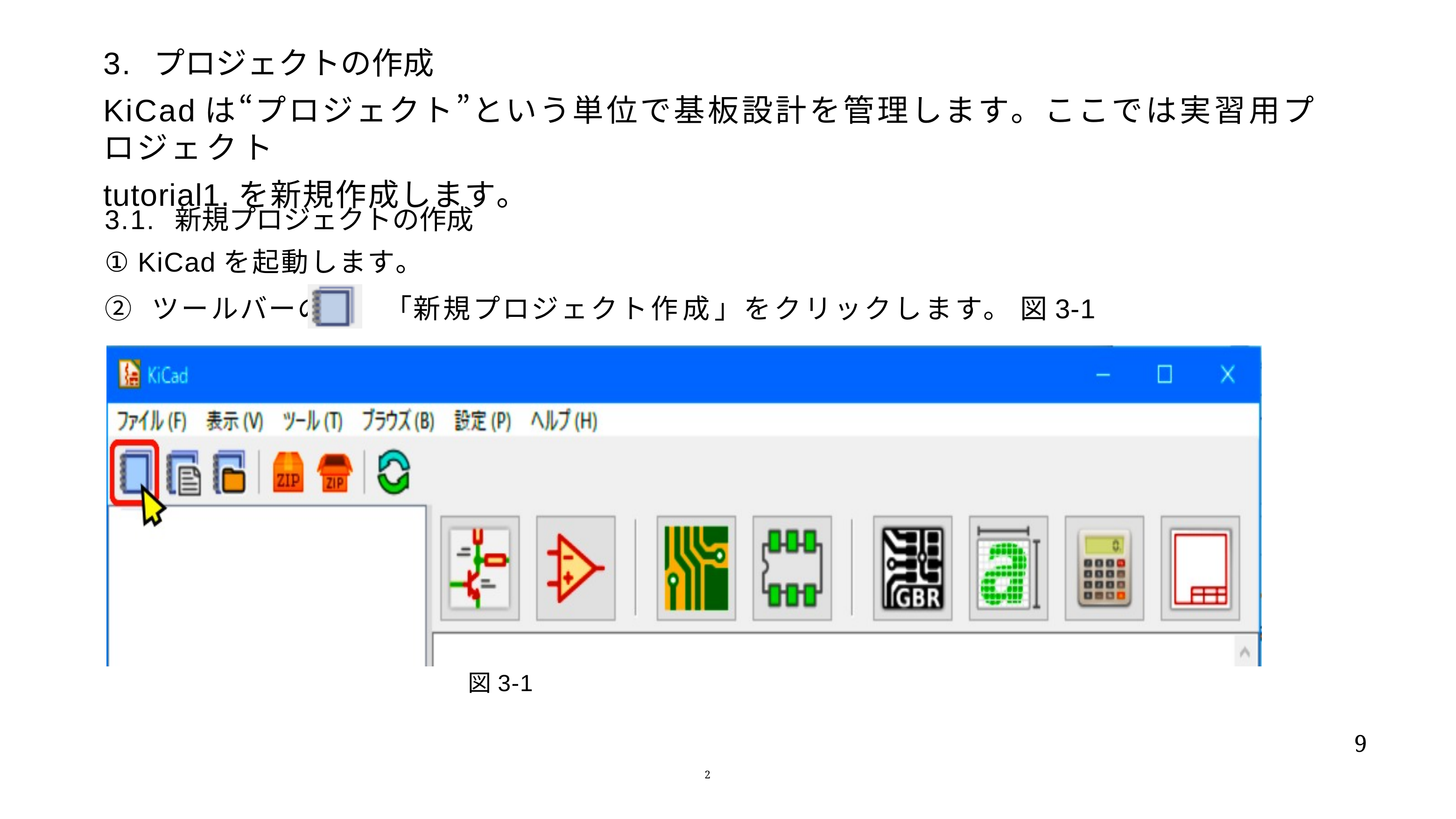

3. プロジェクトの作成
KiCadは“プロジェクト”という単位で基板設計を管理します。ここでは実習用プロジェクト
tutorial1.を新規作成します。
3.1.	新規プロジェクトの作成
① KiCadを起動します。
②  ツールバーの　	「新規プロジェクト作成」をクリックします。 図3-1

図3-1
9
2